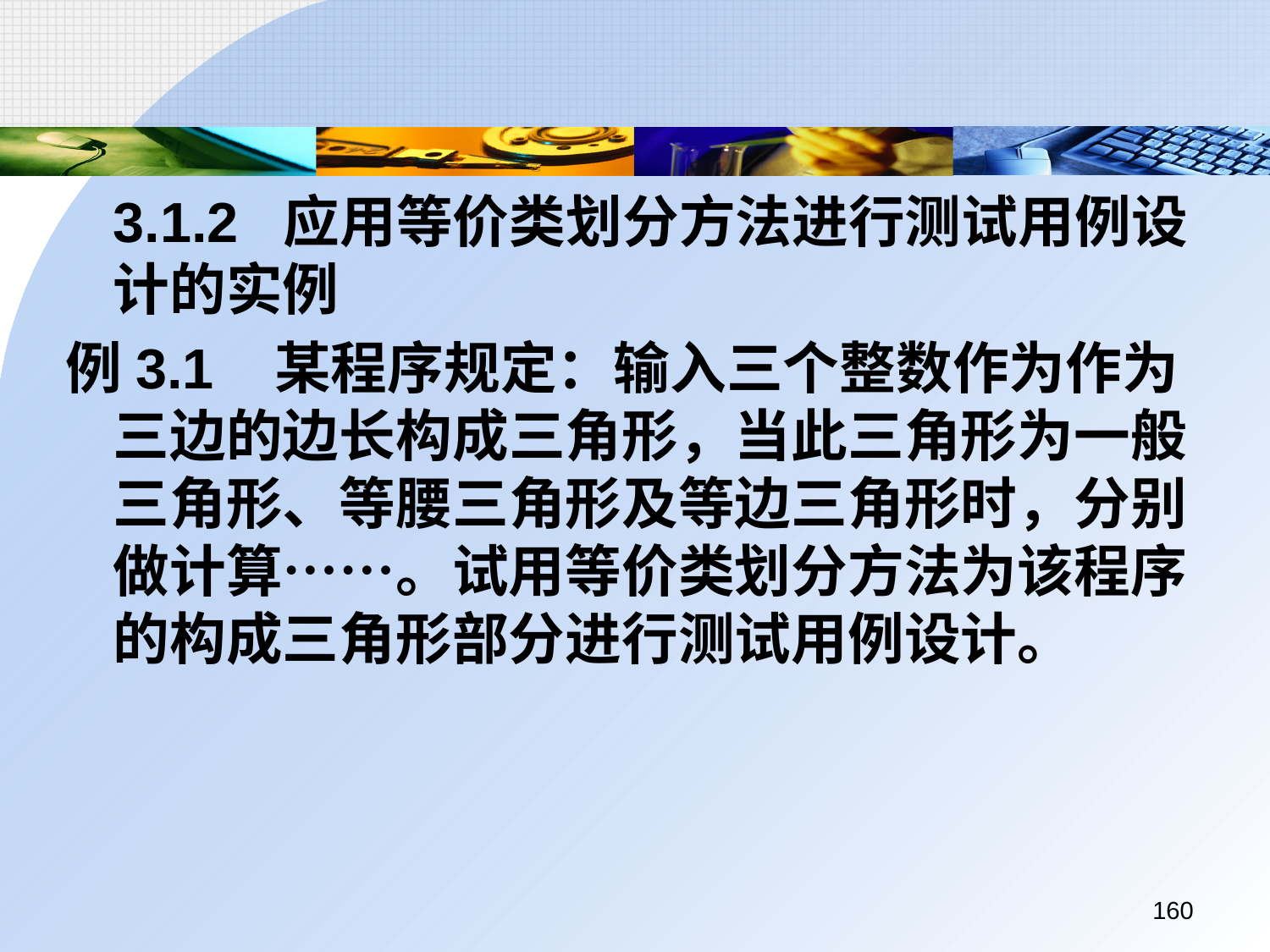

3.1.2  应用等价类划分方法进行测试用例设计的实例
例3.1   某程序规定：输入三个整数作为作为三边的边长构成三角形，当此三角形为一般三角形、等腰三角形及等边三角形时，分别做计算……。试用等价类划分方法为该程序的构成三角形部分进行测试用例设计。

160